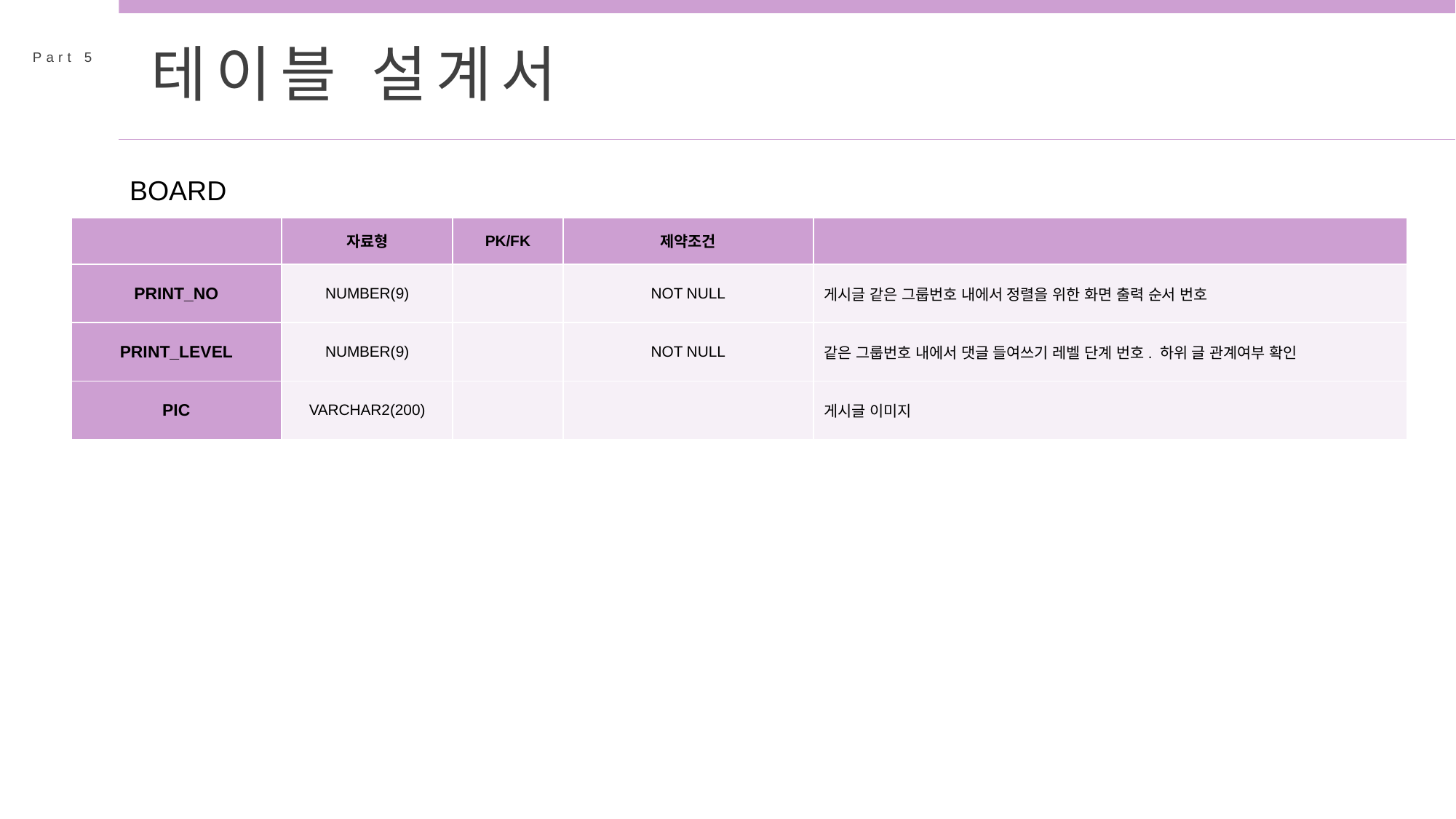

테이블 설계서
Part 5
BOARD

|  | 자료형 | PK/FK | 제약조건 |  |
| --- | --- | --- | --- | --- |
| PRINT\_NO | NUMBER(9) |  | NOT NULL | 게시글 같은 그룹번호 내에서 정렬을 위한 화면 출력 순서 번호 |
| PRINT\_LEVEL | NUMBER(9) |  | NOT NULL | 같은 그룹번호 내에서 댓글 들여쓰기 레벨 단계 번호. 하위 글 관계여부 확인 |
| PIC | VARCHAR2(200) |  |  | 게시글 이미지 |